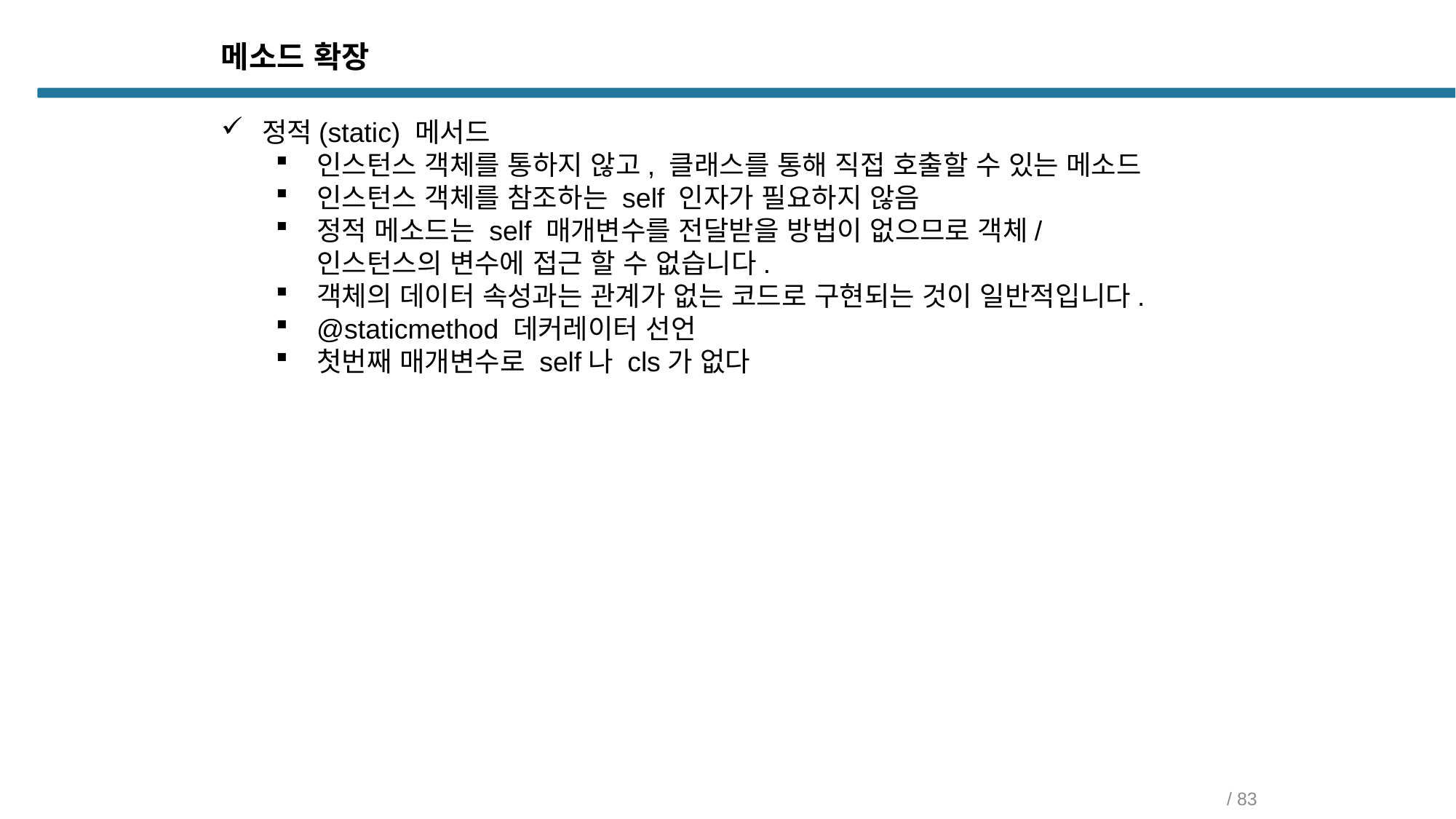

메소드 확장
정적(static) 메서드
인스턴스 객체를 통하지 않고, 클래스를 통해 직접 호출할 수 있는 메소드
인스턴스 객체를 참조하는 self 인자가 필요하지 않음
정적 메소드는 self 매개변수를 전달받을 방법이 없으므로 객체/인스턴스의 변수에 접근 할 수 없습니다.
객체의 데이터 속성과는 관계가 없는 코드로 구현되는 것이 일반적입니다.
@staticmethod 데커레이터 선언
첫번째 매개변수로 self나 cls가 없다
/ 83